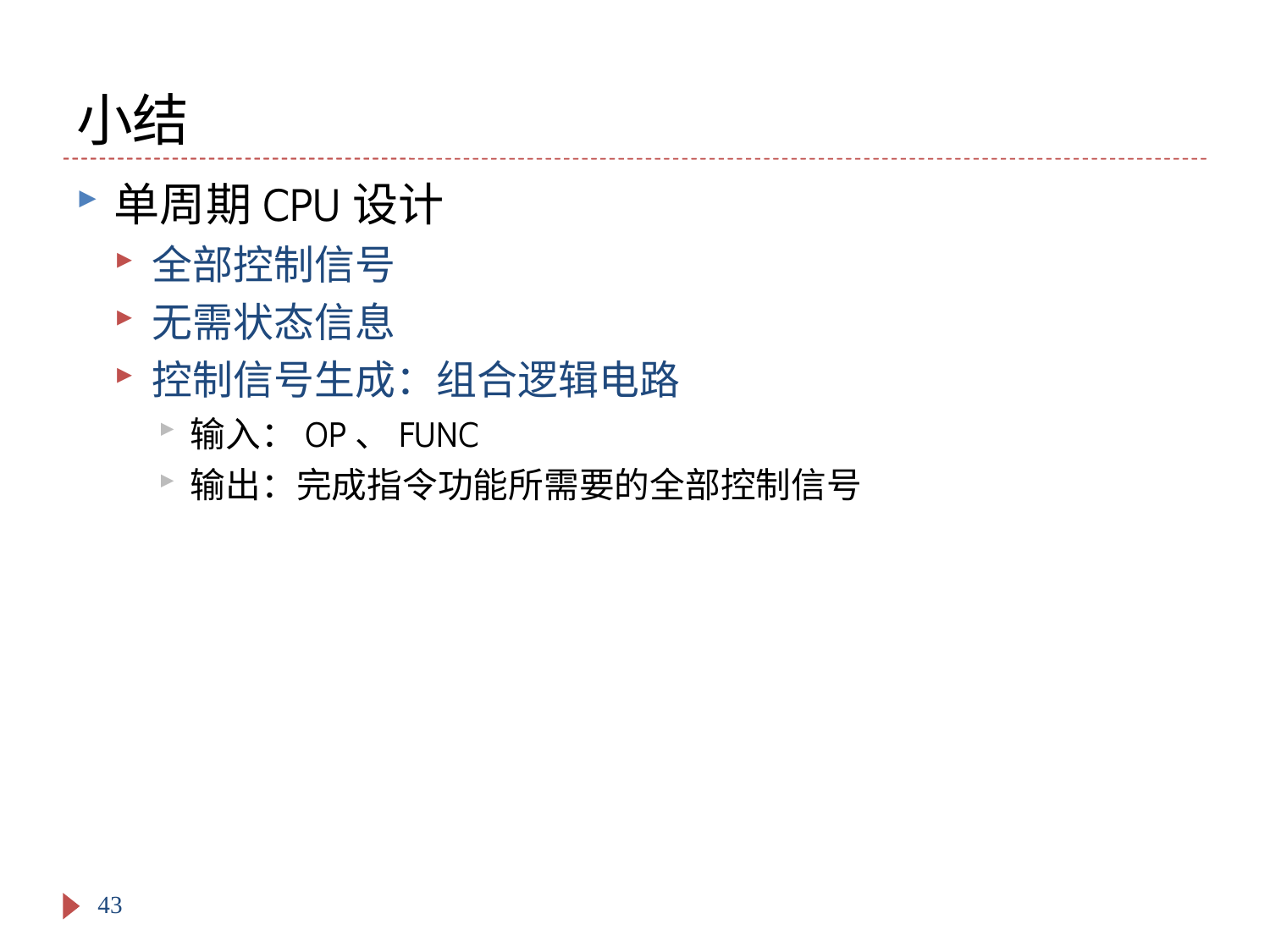

# 小结
单周期CPU设计
全部控制信号
无需状态信息
控制信号生成：组合逻辑电路
输入：OP、FUNC
输出：完成指令功能所需要的全部控制信号

43